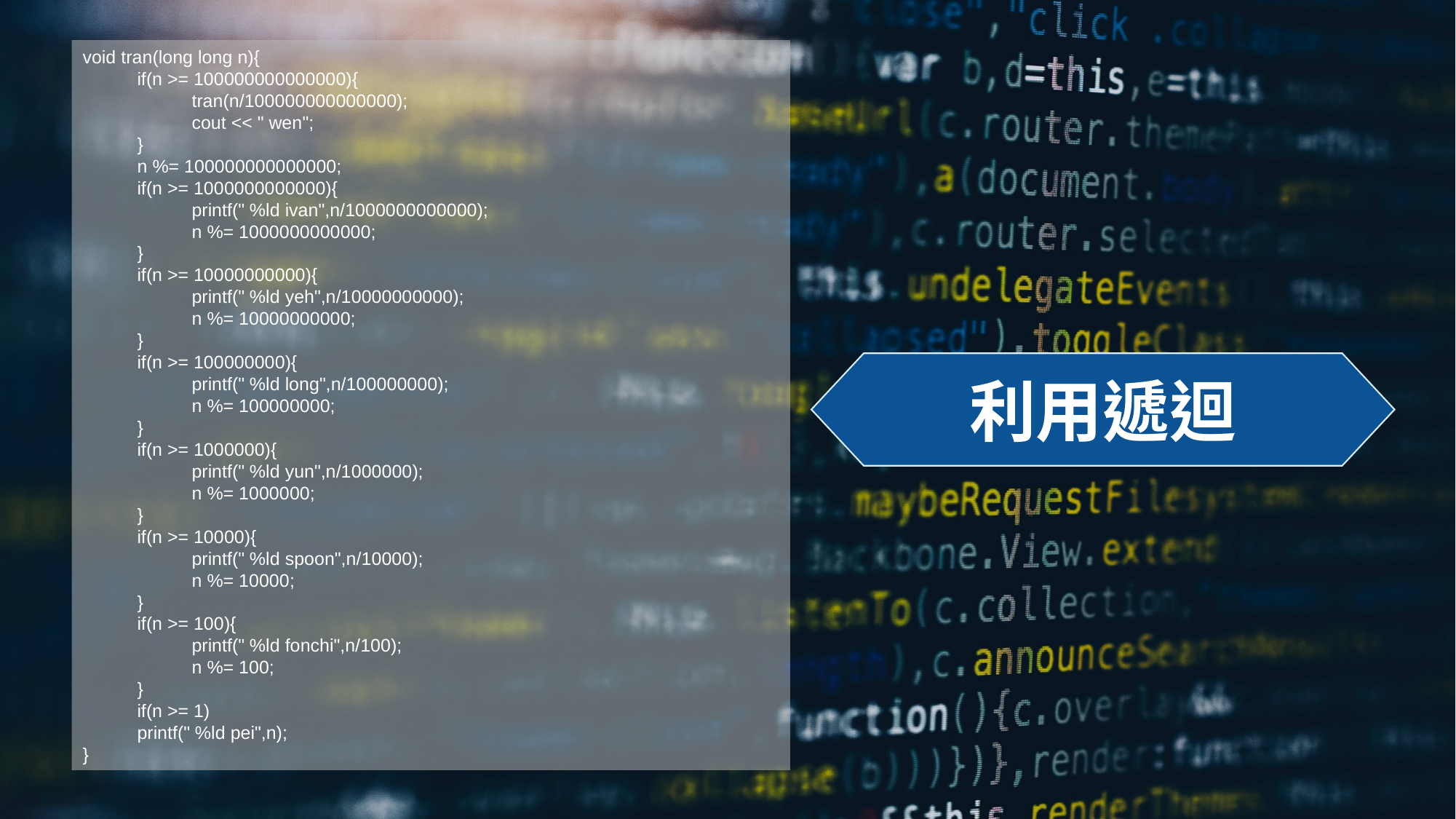

void tran(long long n){
if(n >= 100000000000000){
tran(n/100000000000000);
cout << " wen";
}
n %= 100000000000000;
if(n >= 1000000000000){
printf(" %ld ivan",n/1000000000000);
n %= 1000000000000;
}
if(n >= 10000000000){
printf(" %ld yeh",n/10000000000);
n %= 10000000000;
}
if(n >= 100000000){
printf(" %ld long",n/100000000);
n %= 100000000;
}
if(n >= 1000000){
printf(" %ld yun",n/1000000);
n %= 1000000;
}
if(n >= 10000){
printf(" %ld spoon",n/10000);
n %= 10000;
}
if(n >= 100){
printf(" %ld fonchi",n/100);
n %= 100;
}
if(n >= 1)
printf(" %ld pei",n);
}
利用遞迴